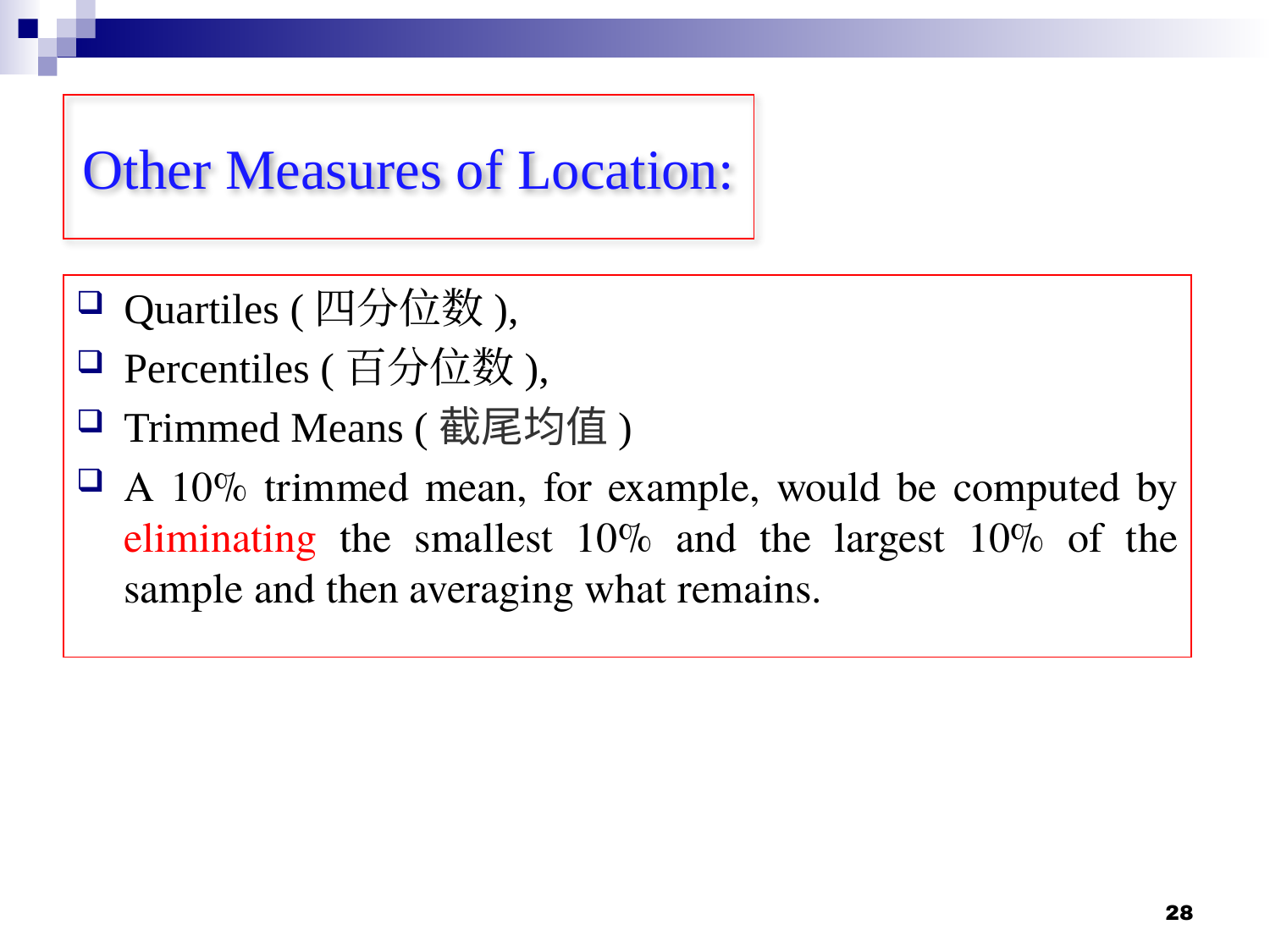

# Other Measures of Location:
Quartiles (四分位数),
Percentiles (百分位数),
Trimmed Means (截尾均值)
A 10% trimmed mean, for example, would be computed by eliminating the smallest 10% and the largest 10% of the sample and then averaging what remains.

28